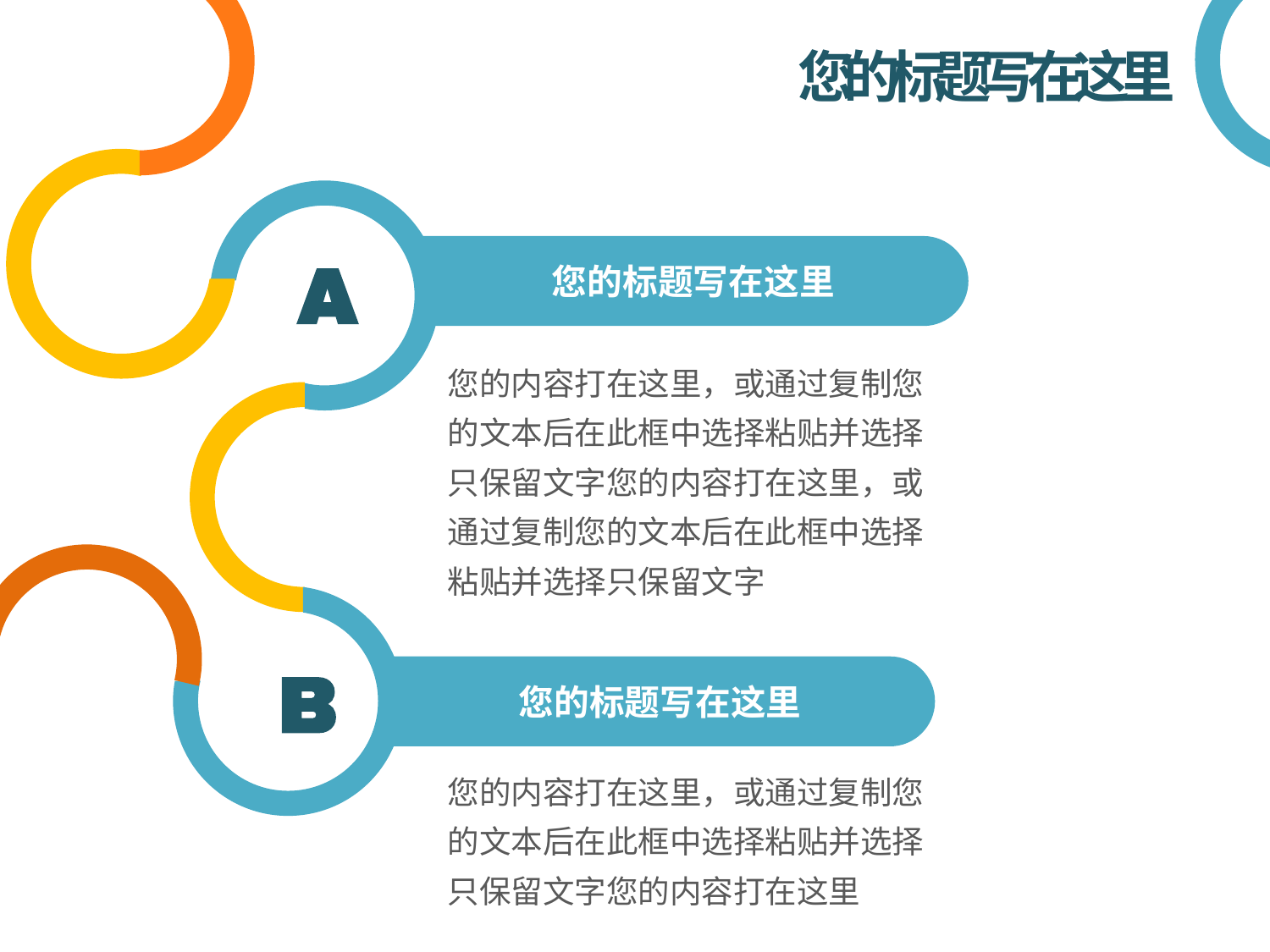

您的标题写在这里

您的标题写在这里
A
您的内容打在这里，或通过复制您的文本后在此框中选择粘贴并选择只保留文字您的内容打在这里，或通过复制您的文本后在此框中选择粘贴并选择只保留文字

B
您的标题写在这里
您的内容打在这里，或通过复制您的文本后在此框中选择粘贴并选择只保留文字您的内容打在这里